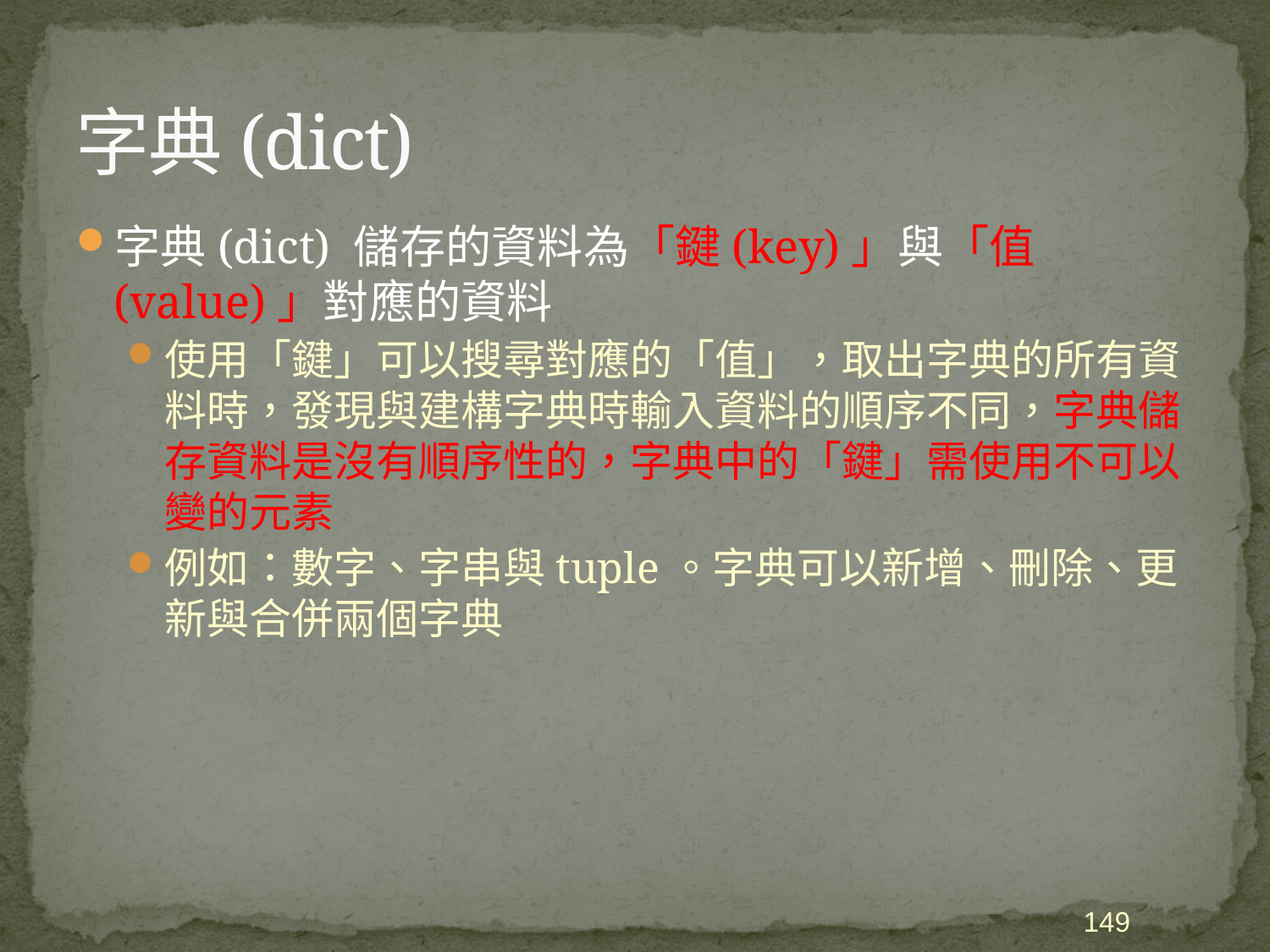

# 字典(dict)
字典(dict) 儲存的資料為「鍵(key)」與「值(value)」對應的資料
使用「鍵」可以搜尋對應的「值」，取出字典的所有資料時，發現與建構字典時輸入資料的順序不同，字典儲存資料是沒有順序性的，字典中的「鍵」需使用不可以變的元素
例如：數字、字串與tuple。字典可以新增、刪除、更新與合併兩個字典
149